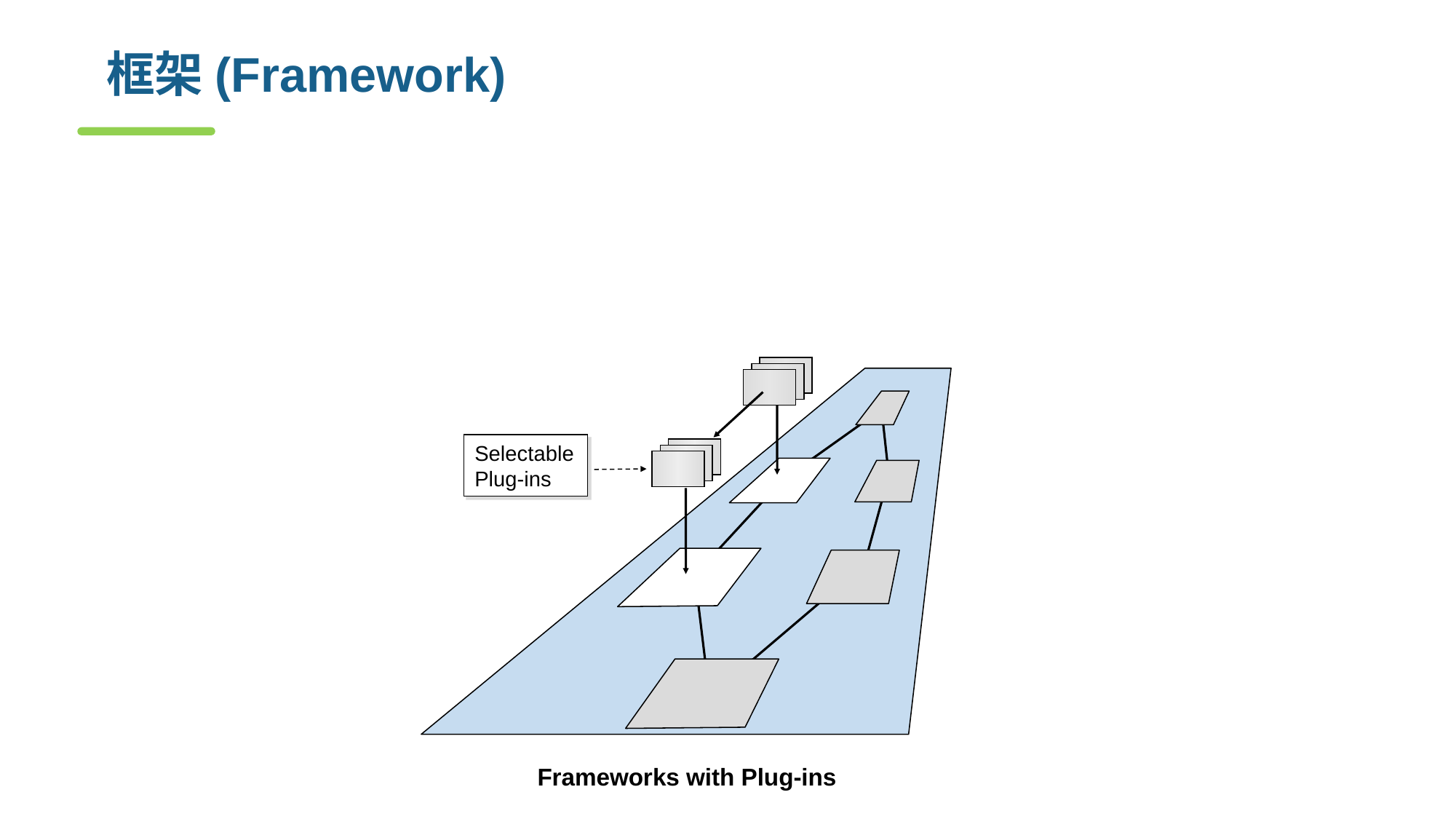

# 框架(Framework)
框架是一个代码骨架，可以使用为解决问题而设计的特定类或功能来填充这个代码骨架，使之丰满。
使用框架后，该框架实现的内容就不需要再进行设计与实现

Selectable Plug-ins

Frameworks with Plug-ins
104